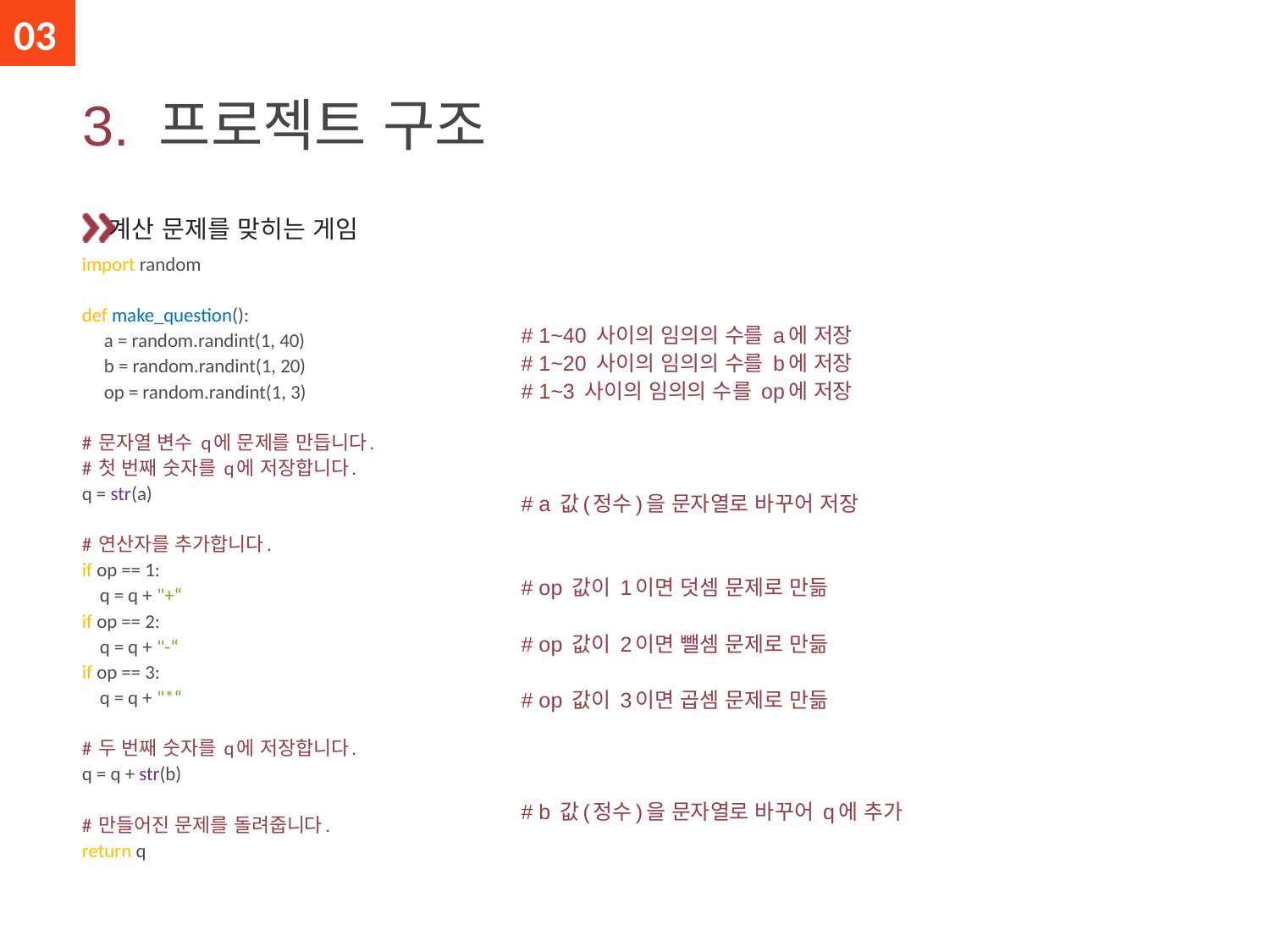

03
# 3. 프로젝트 구조
계산 문제를 맞히는 게임
import random
def make_question():
     a = random.randint(1, 40)
     b = random.randint(1, 20)
     op = random.randint(1, 3)
# 문자열 변수 q에 문제를 만듭니다.
# 첫 번째 숫자를 q에 저장합니다.
q = str(a)
# 연산자를 추가합니다.
if op == 1:
    q = q + "+“
if op == 2:
    q = q + "-“
if op == 3:
    q = q + "*“
# 두 번째 숫자를 q에 저장합니다.
q = q + str(b)
# 만들어진 문제를 돌려줍니다.
return q
# 1~40 사이의 임의의 수를 a에 저장
# 1~20 사이의 임의의 수를 b에 저장
# 1~3 사이의 임의의 수를 op에 저장
# a 값(정수)을 문자열로 바꾸어 저장
# op 값이 1이면 덧셈 문제로 만듦
# op 값이 2이면 뺄셈 문제로 만듦
# op 값이 3이면 곱셈 문제로 만듦
# b 값(정수)을 문자열로 바꾸어 q에 추가